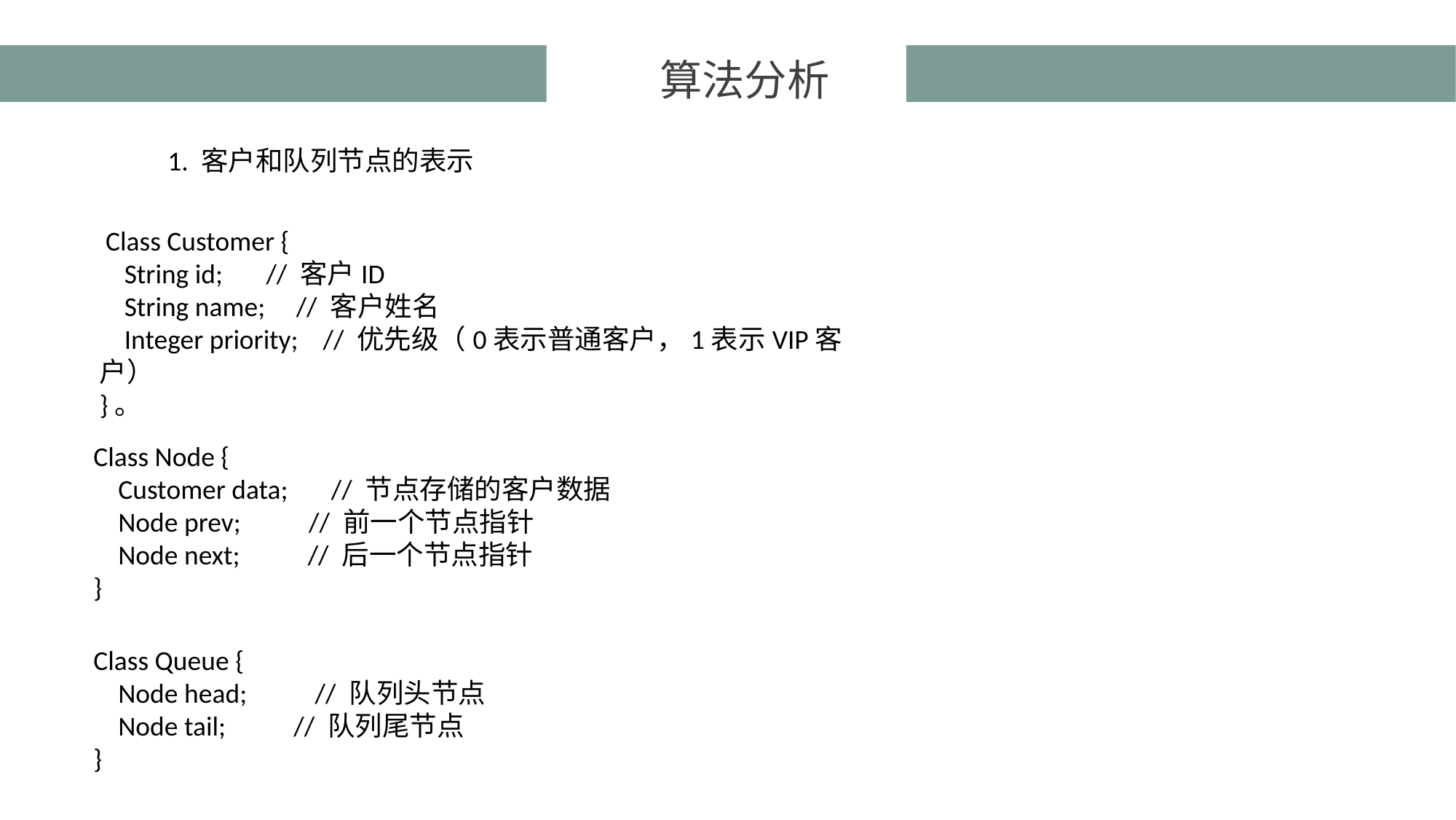

算法分析

1. 客户和队列节点的表示
 Class Customer {
    String id;       // 客户ID
    String name;     // 客户姓名
    Integer priority;    // 优先级（0表示普通客户，1表示VIP客户）
}。
Class Node {
    Customer data;       // 节点存储的客户数据
    Node prev;           // 前一个节点指针
    Node next;           // 后一个节点指针
}
Class Queue {
    Node head;           // 队列头节点
    Node tail;           // 队列尾节点
}